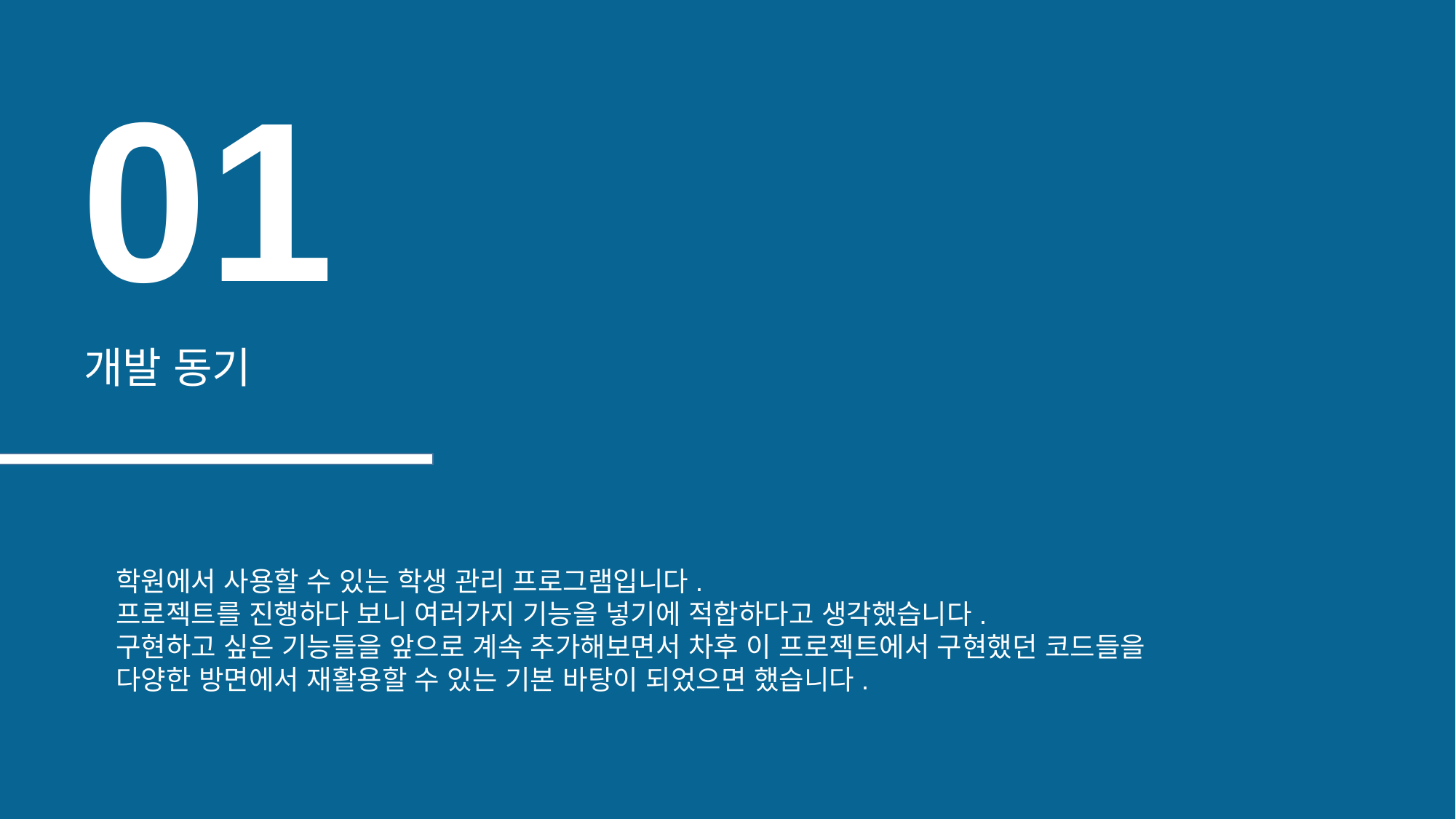

01
개발 동기

학원에서 사용할 수 있는 학생 관리 프로그램입니다.
프로젝트를 진행하다 보니 여러가지 기능을 넣기에 적합하다고 생각했습니다.
구현하고 싶은 기능들을 앞으로 계속 추가해보면서 차후 이 프로젝트에서 구현했던 코드들을
다양한 방면에서 재활용할 수 있는 기본 바탕이 되었으면 했습니다.